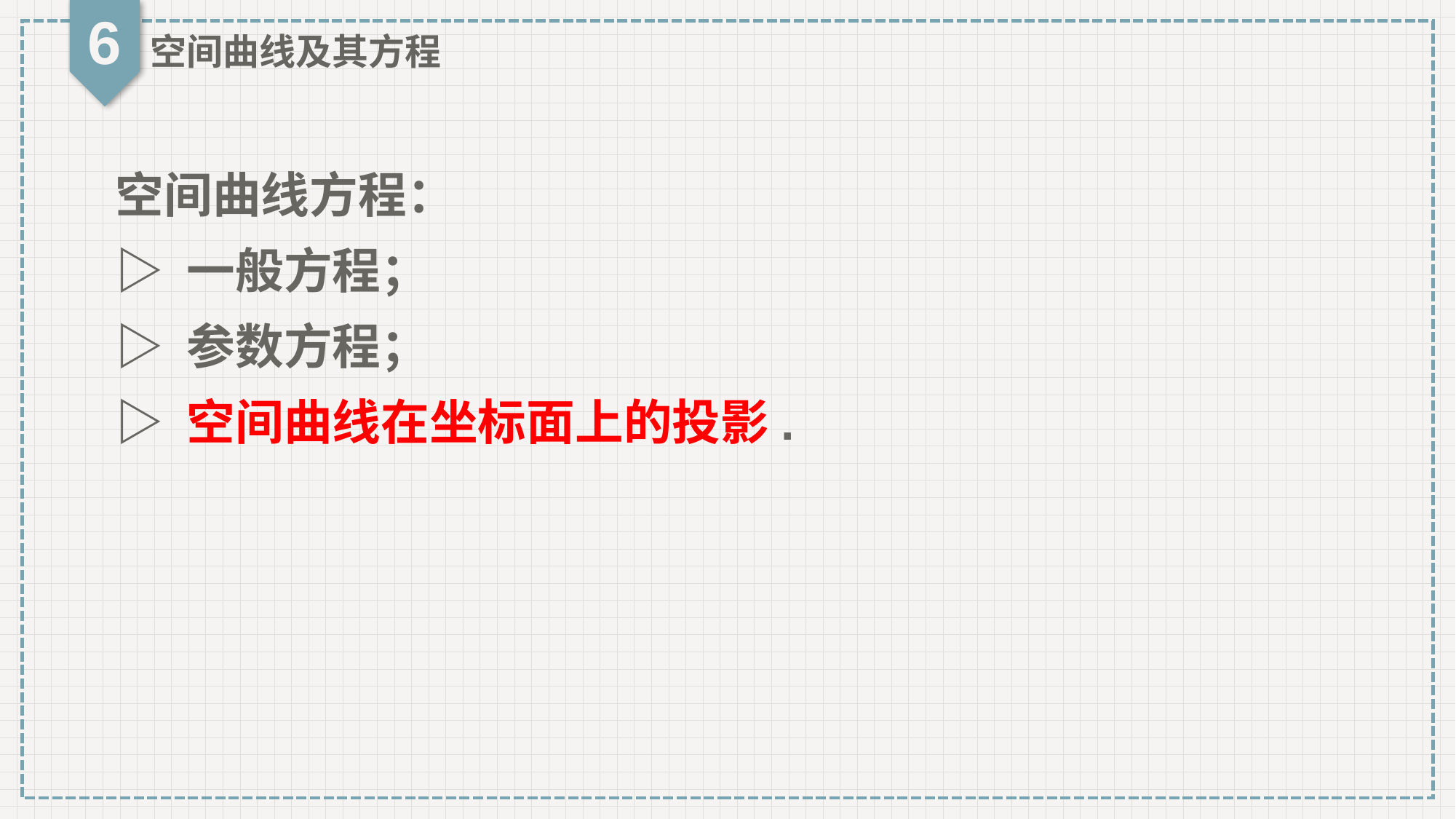

6
空间曲线及其方程
空间曲线方程：
▷ 一般方程；
▷ 参数方程；
▷ 空间曲线在坐标面上的投影.